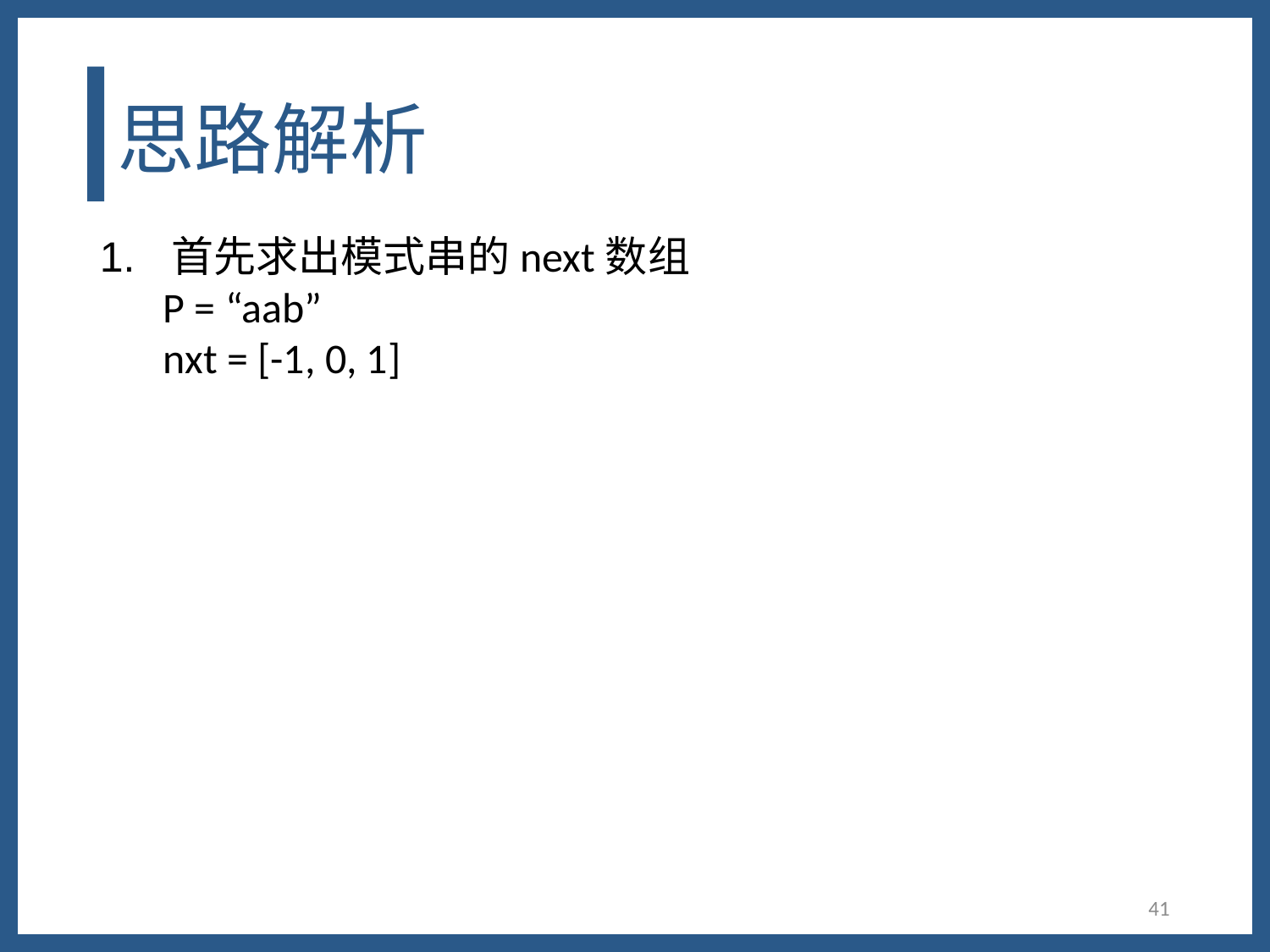

# 思路解析
首先求出模式串的next数组
P = “aab”
nxt = [-1, 0, 1]

41